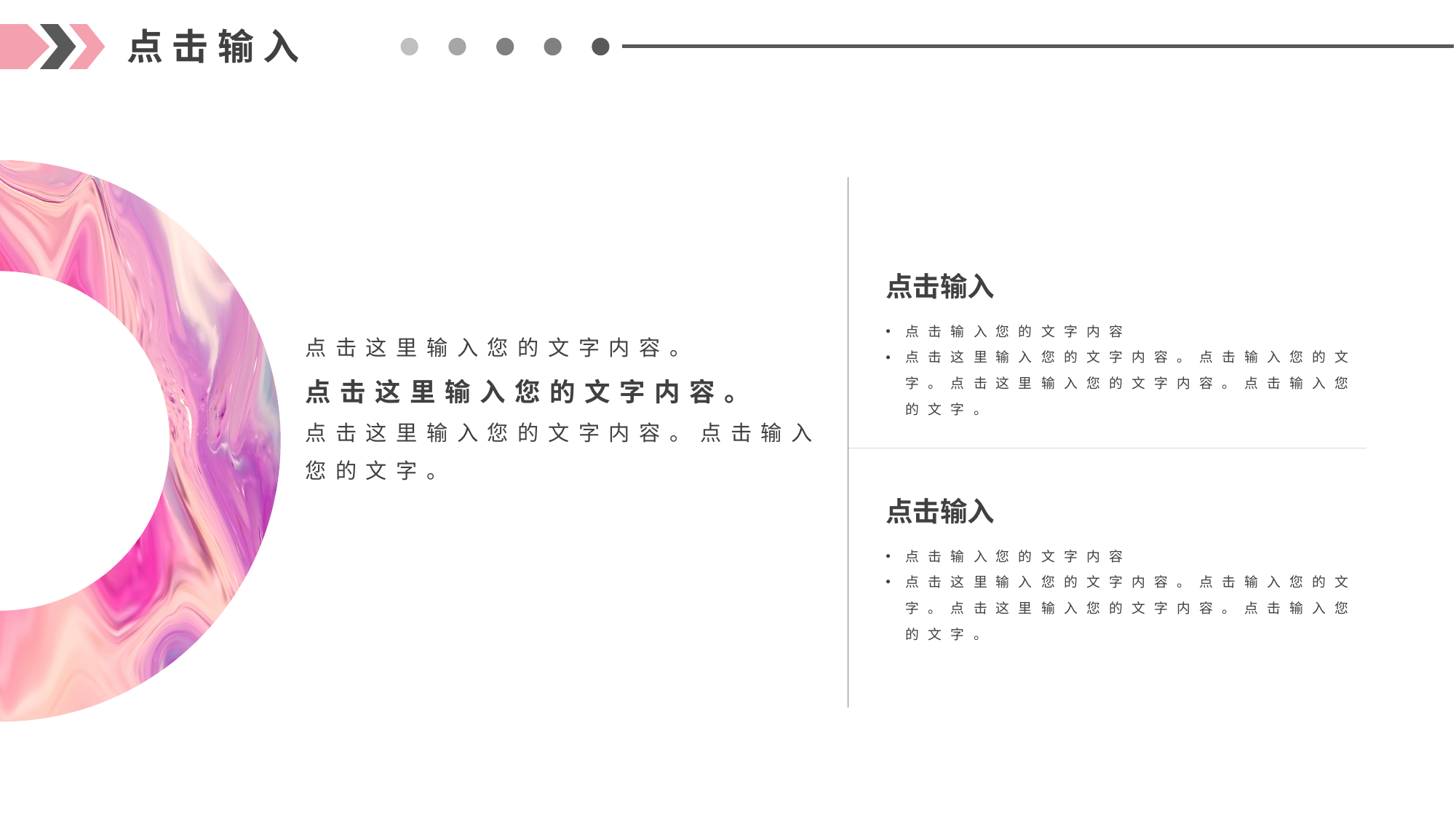

点击输入

点击输入
点击输入您的文字内容
点击这里输入您的文字内容。点击输入您的文字。点击这里输入您的文字内容。点击输入您的文字。
点击这里输入您的文字内容。
点击这里输入您的文字内容。
点击这里输入您的文字内容。点击输入您的文字。

点击输入
点击输入您的文字内容
点击这里输入您的文字内容。点击输入您的文字。点击这里输入您的文字内容。点击输入您的文字。